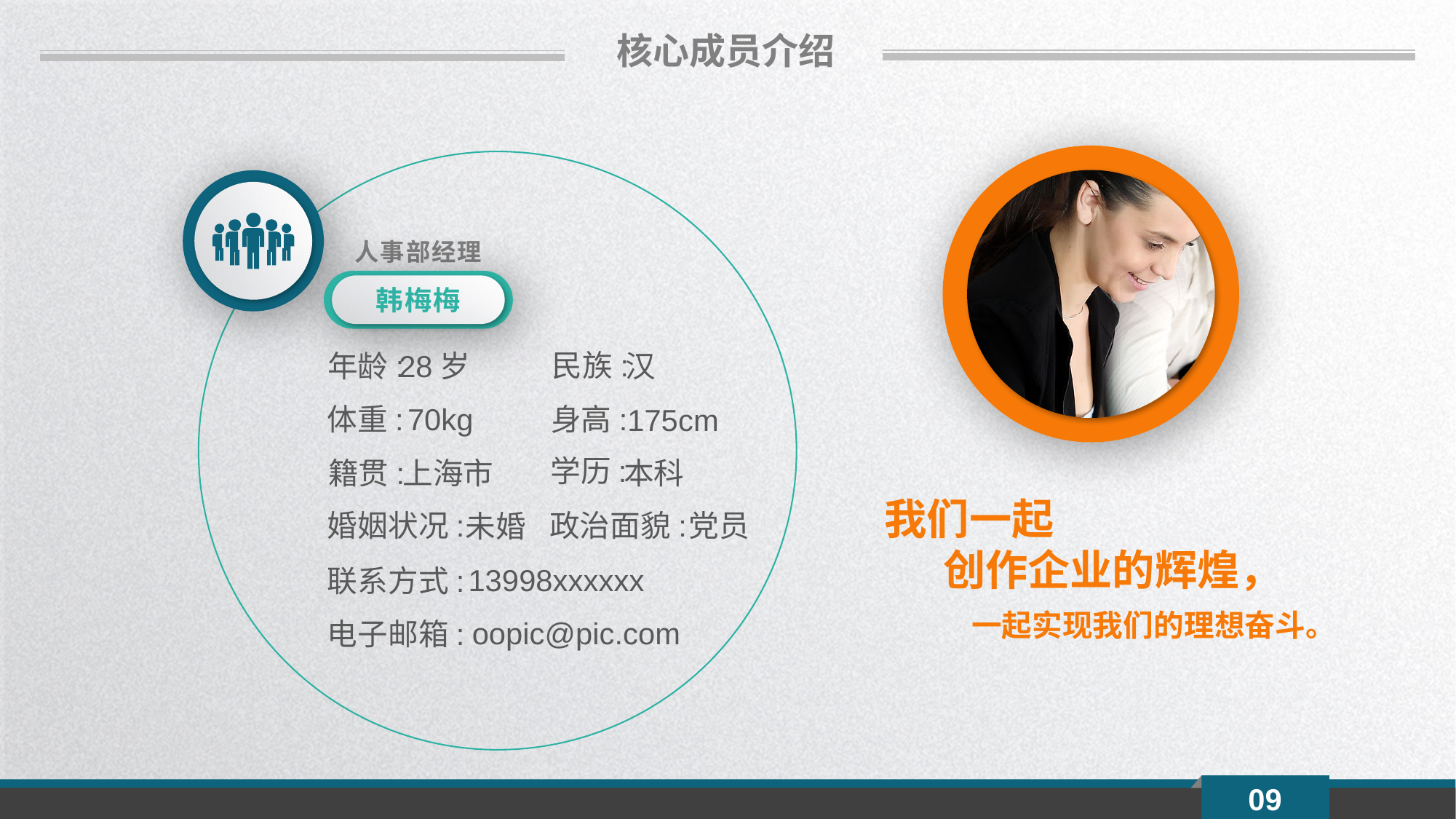

核心成员介绍

人事部经理

韩梅梅
民族:
汉
年龄:
28岁
身高:
体重:
70kg
175cm
学历:
籍贯:
上海市
本科
我们一起
     创作企业的辉煌，
         一起实现我们的理想奋斗。
党员
政治面貌:
婚姻状况:
未婚
13998xxxxxx
联系方式:
oopic@pic.com
电子邮箱:

09